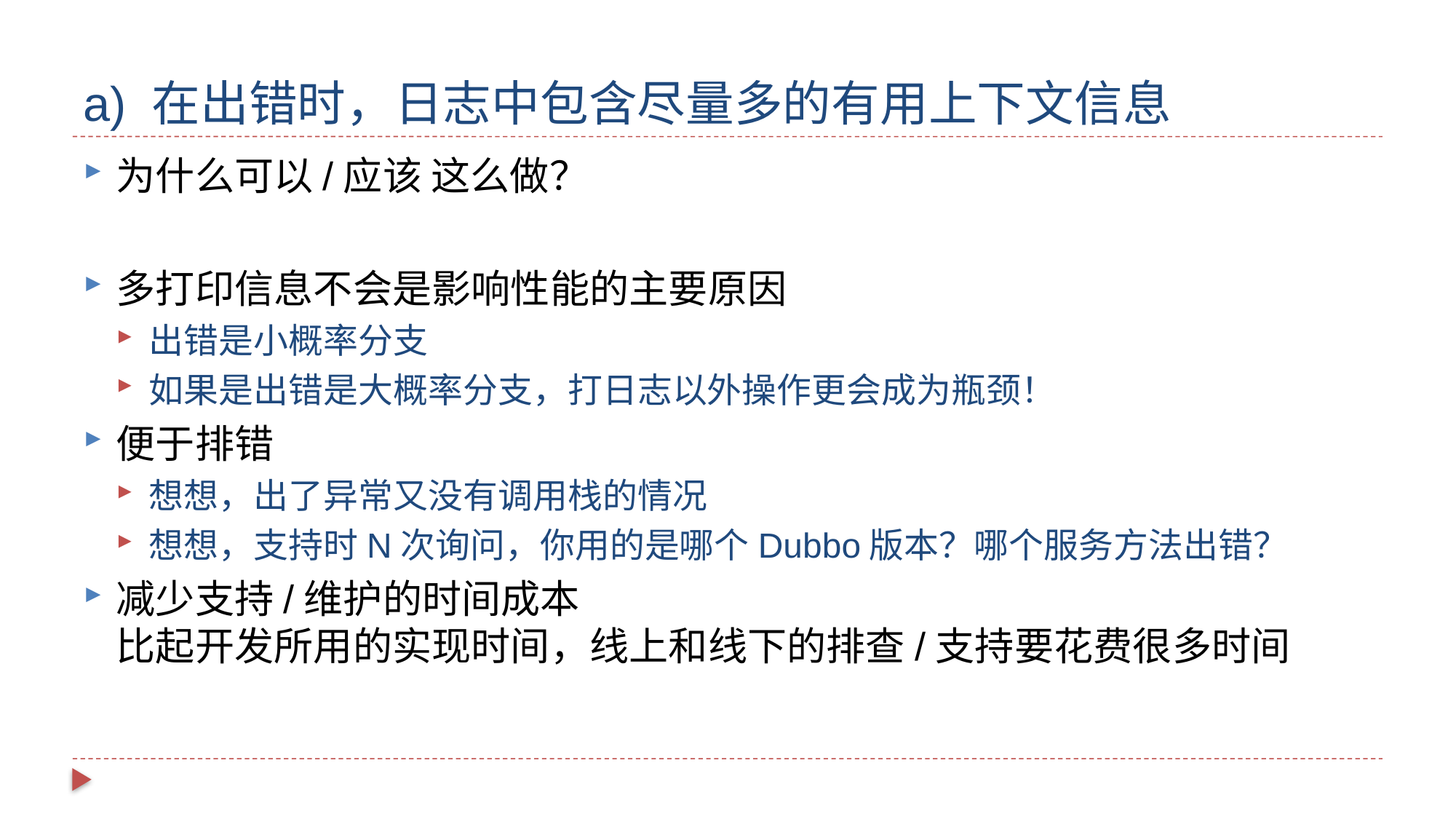

# a) 在出错时，日志中包含尽量多的有用上下文信息
为什么可以/应该 这么做？

多打印信息不会是影响性能的主要原因
出错是小概率分支
如果是出错是大概率分支，打日志以外操作更会成为瓶颈！
便于排错
想想，出了异常又没有调用栈的情况
想想，支持时N次询问，你用的是哪个Dubbo版本？哪个服务方法出错？
减少支持/维护的时间成本
比起开发所用的实现时间，线上和线下的排查/支持要花费很多时间